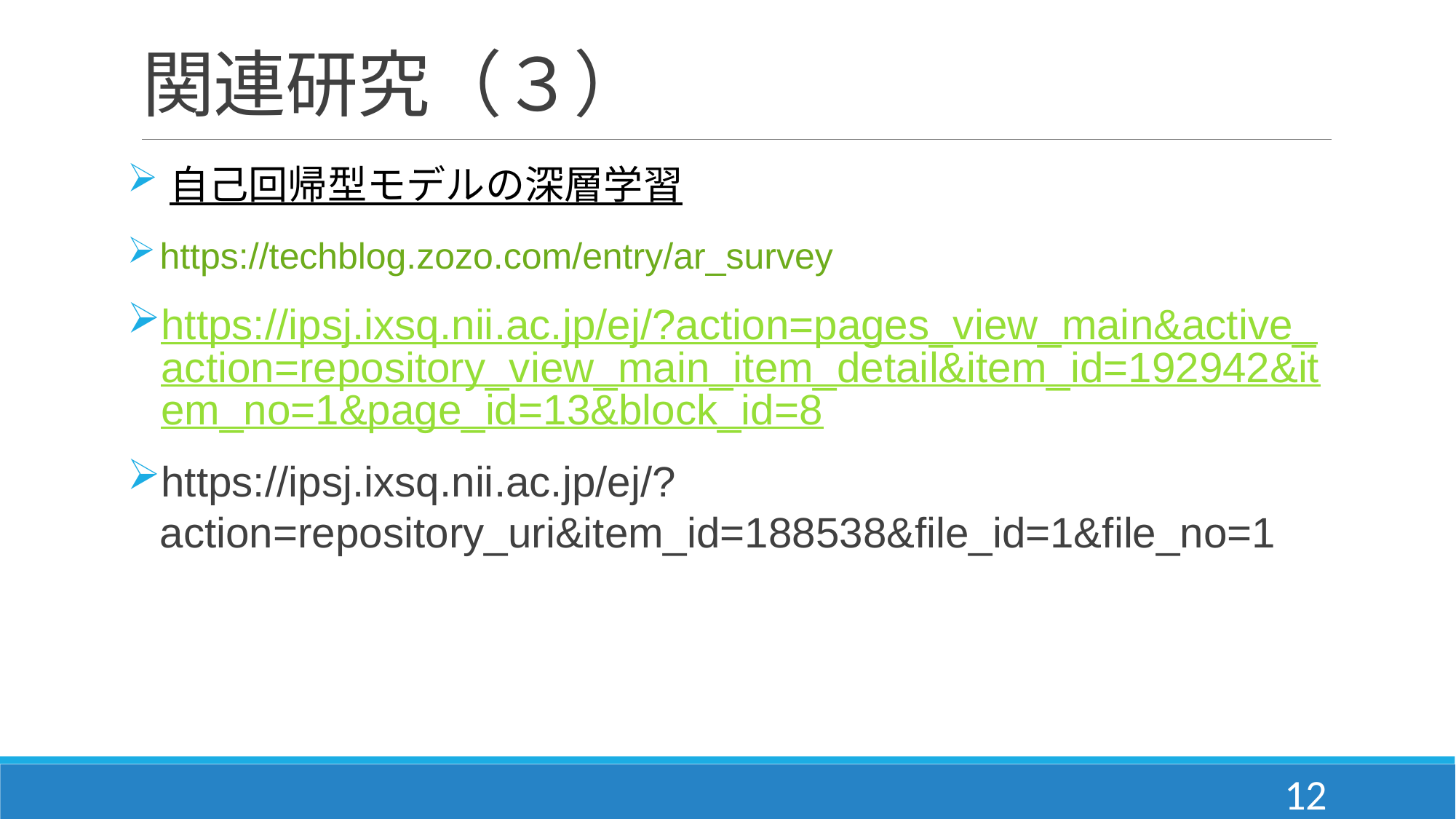

# 関連研究（３）
自己回帰型モデルの深層学習
https://techblog.zozo.com/entry/ar_survey
https://ipsj.ixsq.nii.ac.jp/ej/?action=pages_view_main&active_action=repository_view_main_item_detail&item_id=192942&item_no=1&page_id=13&block_id=8
https://ipsj.ixsq.nii.ac.jp/ej/?action=repository_uri&item_id=188538&file_id=1&file_no=1

12